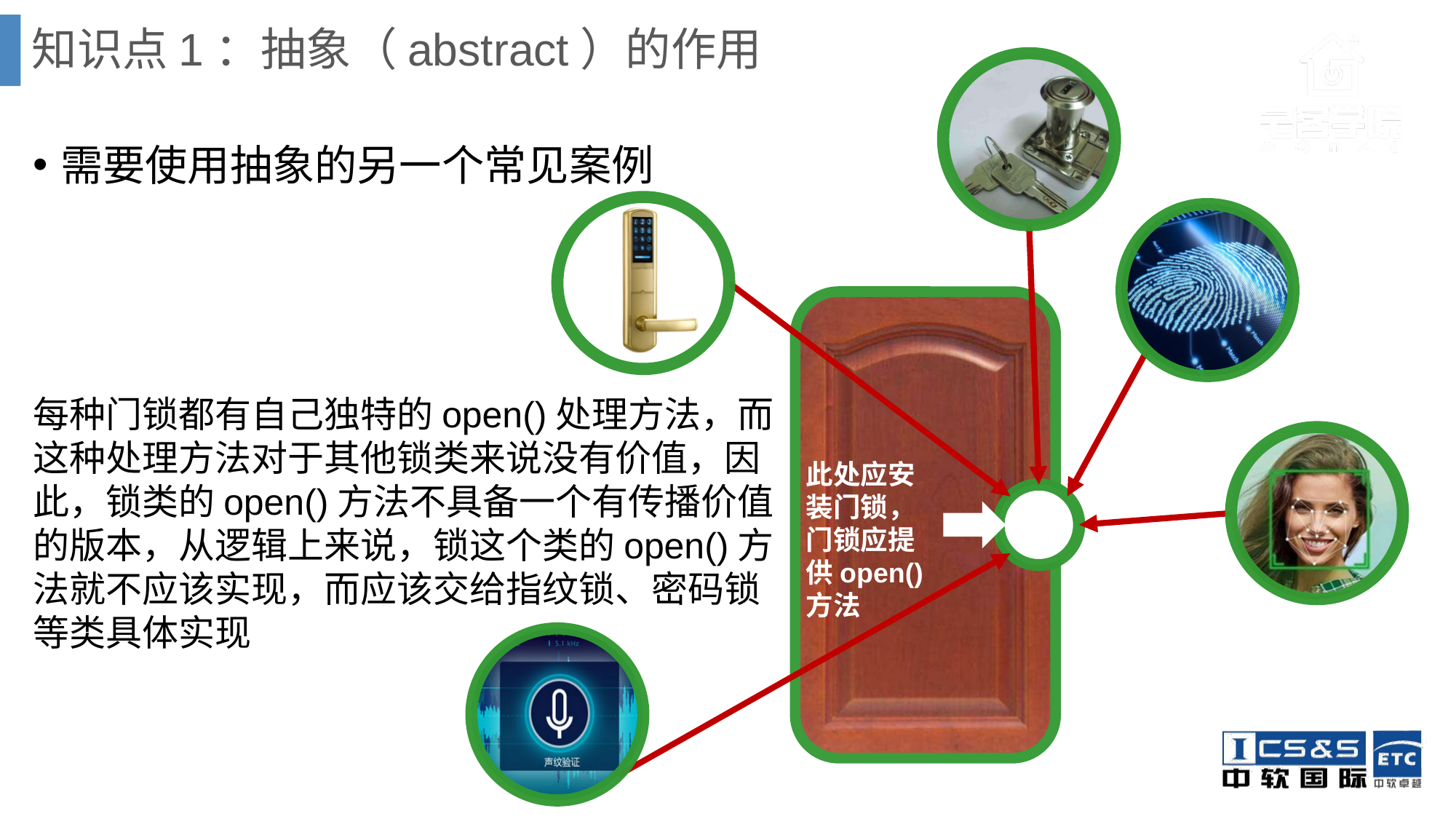

# 知识点1：抽象（abstract）的作用

需要使用抽象的另一个常见案例

每种门锁都有自己独特的open()处理方法，而这种处理方法对于其他锁类来说没有价值，因此，锁类的open()方法不具备一个有传播价值的版本，从逻辑上来说，锁这个类的open()方法就不应该实现，而应该交给指纹锁、密码锁等类具体实现

此处应安装门锁，门锁应提供open()方法